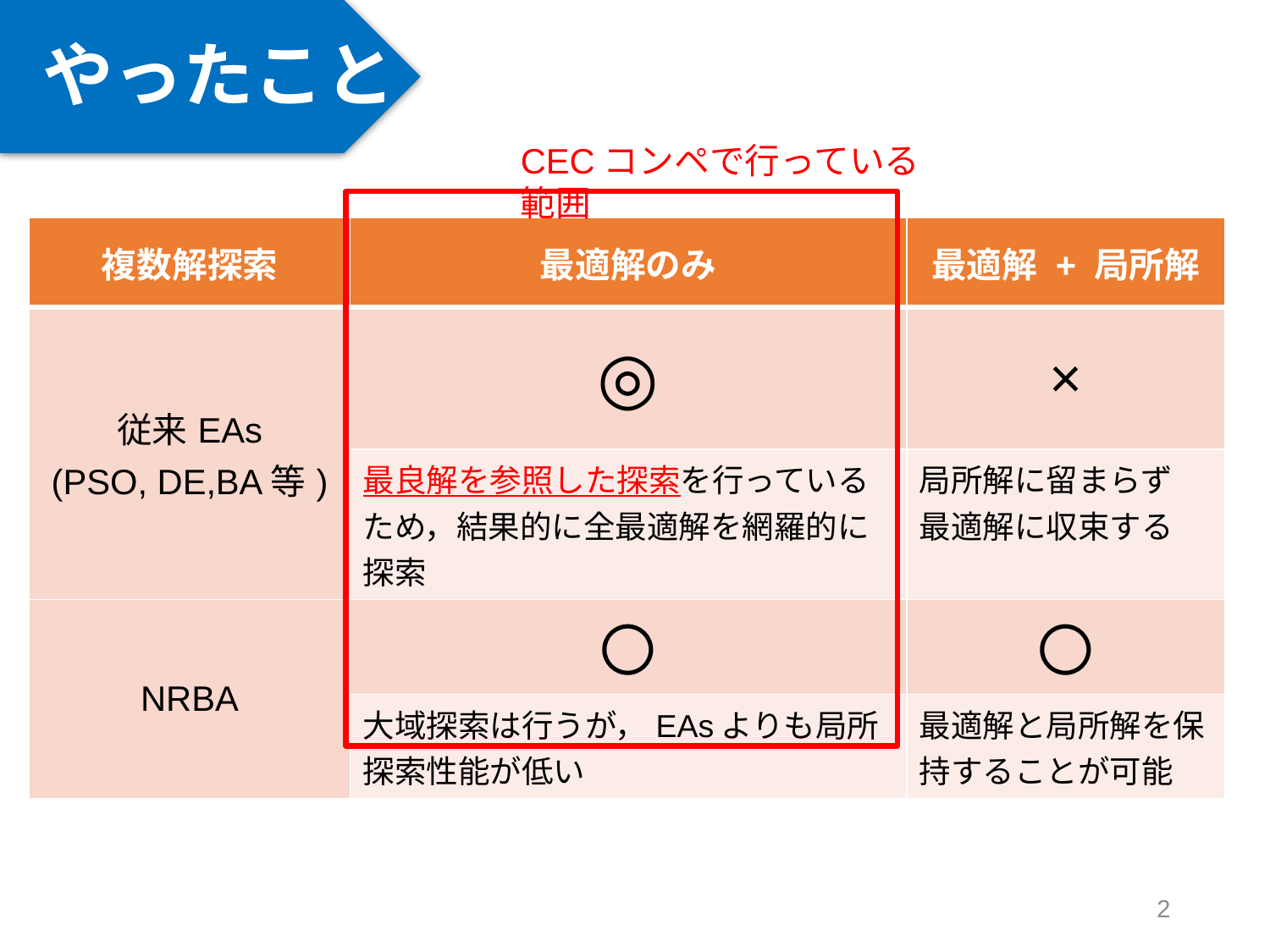

やったこと
#
CECコンペで行っている範囲

| 複数解探索 | 最適解のみ | 最適解 + 局所解 |
| --- | --- | --- |
| 従来EAs (PSO, DE,BA等) | ◎ | × |
|  | 最良解を参照した探索を行っているため，結果的に全最適解を網羅的に探索 | 局所解に留まらず 最適解に収束する |
| NRBA | 〇 | 〇 |
|  | 大域探索は行うが，EAsよりも局所探索性能が低い | 最適解と局所解を保持することが可能 |
2